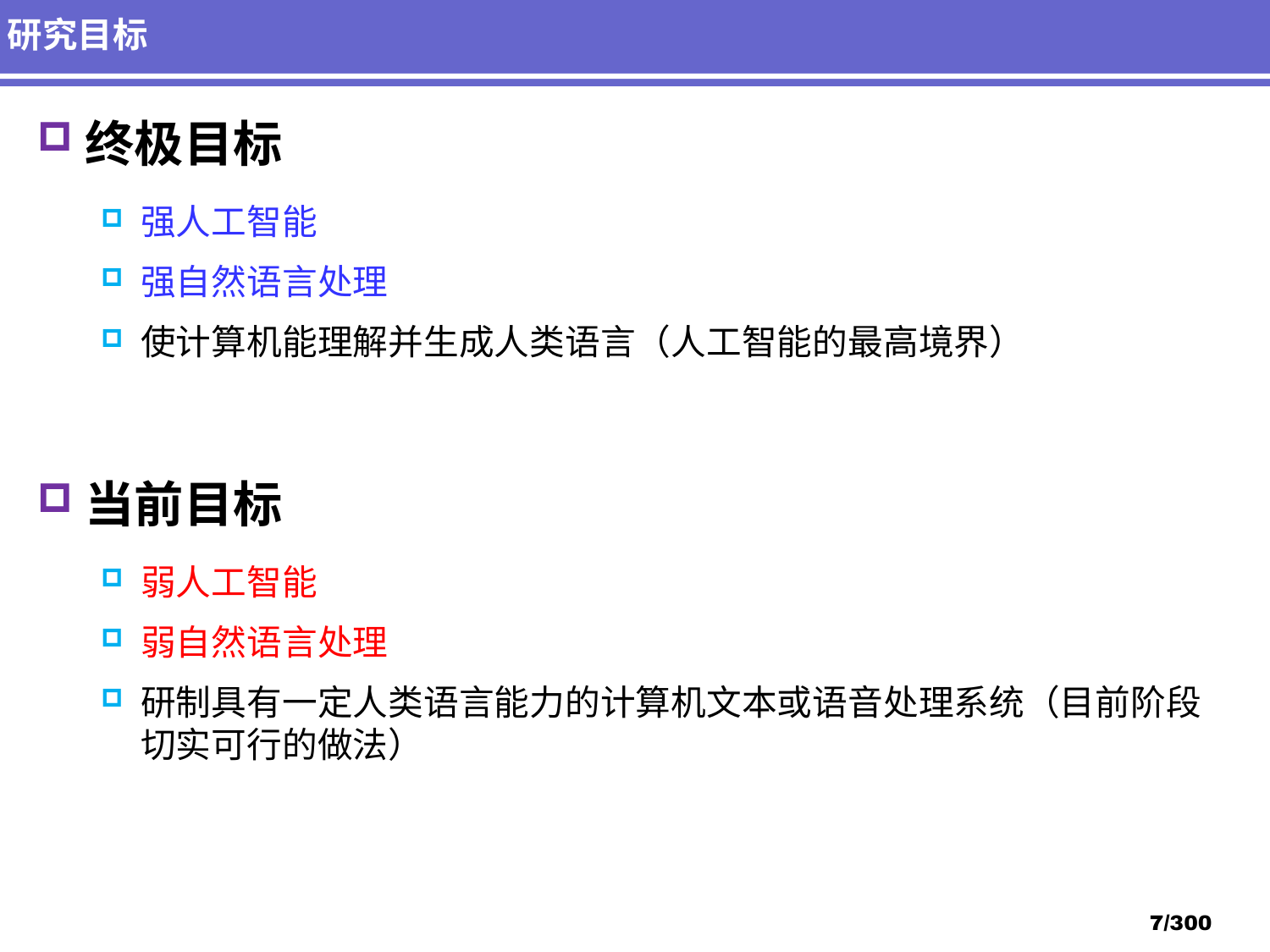

# 研究目标
终极目标
强人工智能
强自然语言处理
使计算机能理解并生成人类语言（人工智能的最高境界）

当前目标
弱人工智能
弱自然语言处理
研制具有一定人类语言能力的计算机文本或语音处理系统（目前阶段切实可行的做法）
7/300